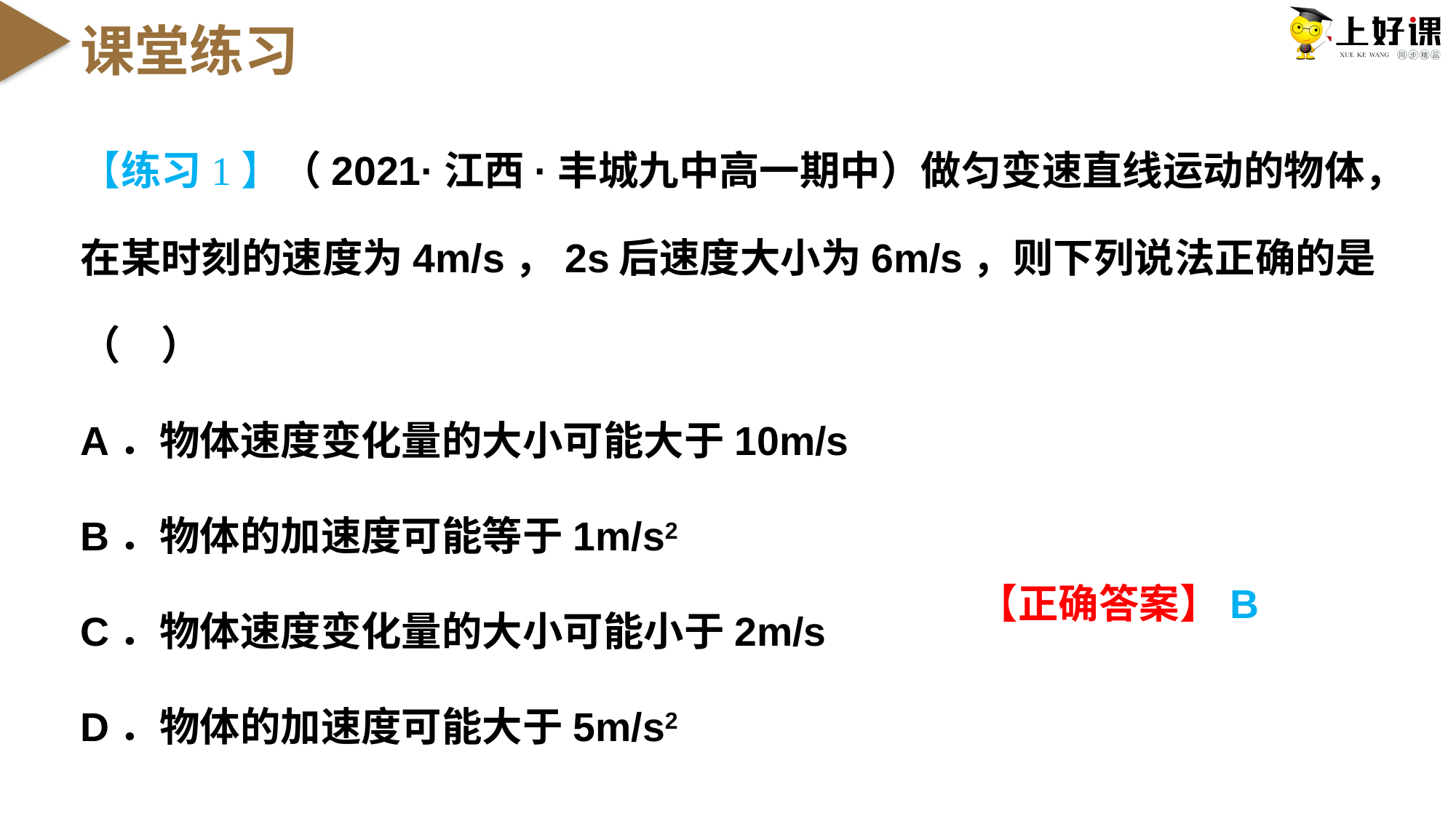

课堂练习
【练习1】（2021·江西·丰城九中高一期中）做匀变速直线运动的物体，在某时刻的速度为4m/s，2s后速度大小为6m/s，则下列说法正确的是（　）
A．物体速度变化量的大小可能大于10m/s
B．物体的加速度可能等于1m/s2
C．物体速度变化量的大小可能小于2m/s
D．物体的加速度可能大于5m/s2
【正确答案】B